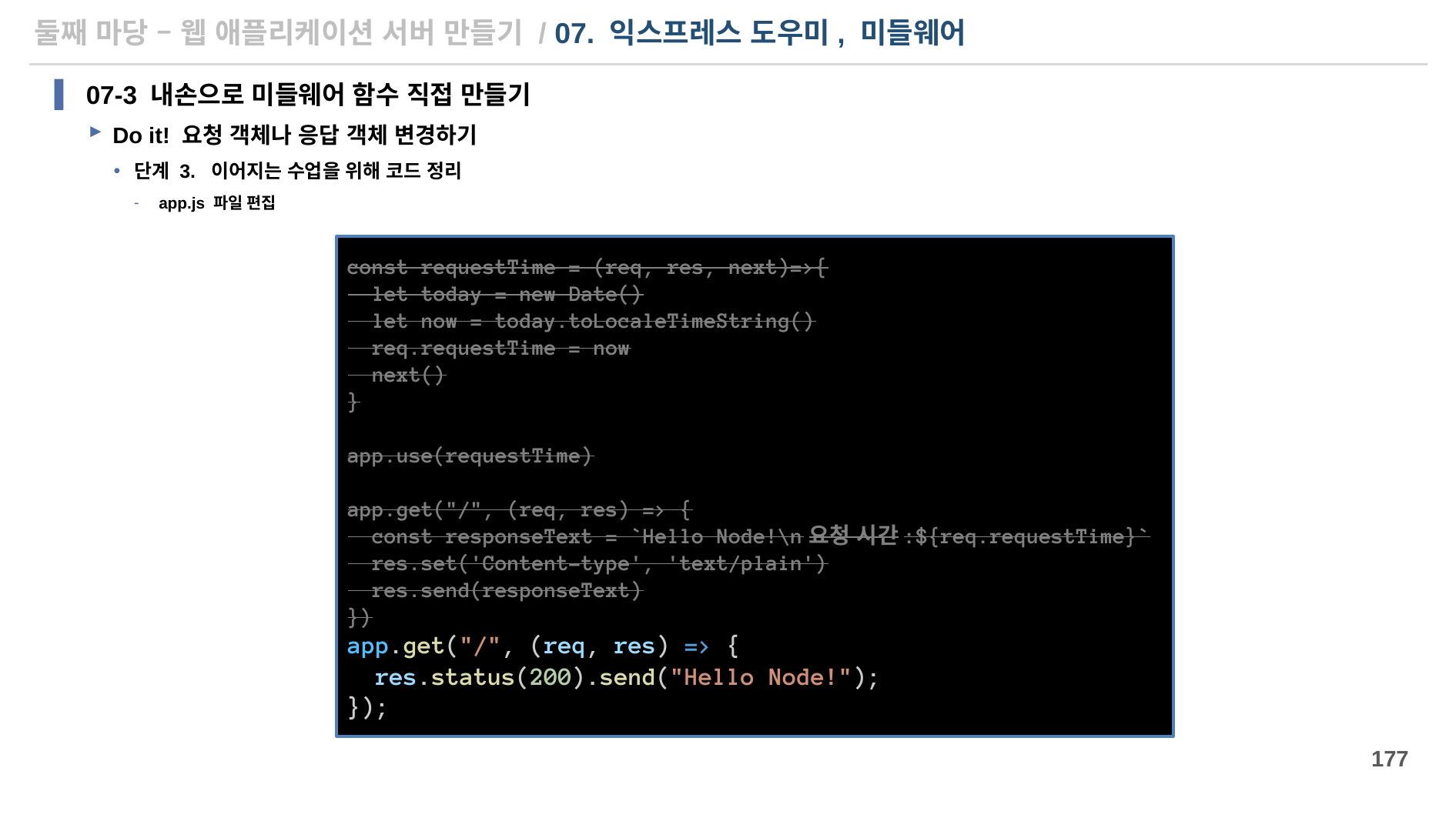

# 둘째 마당 – 웹 애플리케이션 서버 만들기 / 07. 익스프레스 도우미, 미들웨어
07-3 내손으로 미들웨어 함수 직접 만들기
Do it! 요청 객체나 응답 객체 변경하기
단계 3.  이어지는 수업을 위해 코드 정리
app.js 파일 편집

const requestTime = (req, res, next)=>{
  let today = new Date()
  let now = today.toLocaleTimeString()
  req.requestTime = now
  next()
}

app.use(requestTime)

app.get("/", (req, res) => {
  const responseText = `Hello Node!\n요청 시간:${req.requestTime}`
  res.set('Content-type', 'text/plain')
  res.send(responseText)
})
app.get("/", (req, res) => {
  res.status(200).send("Hello Node!");
});
177